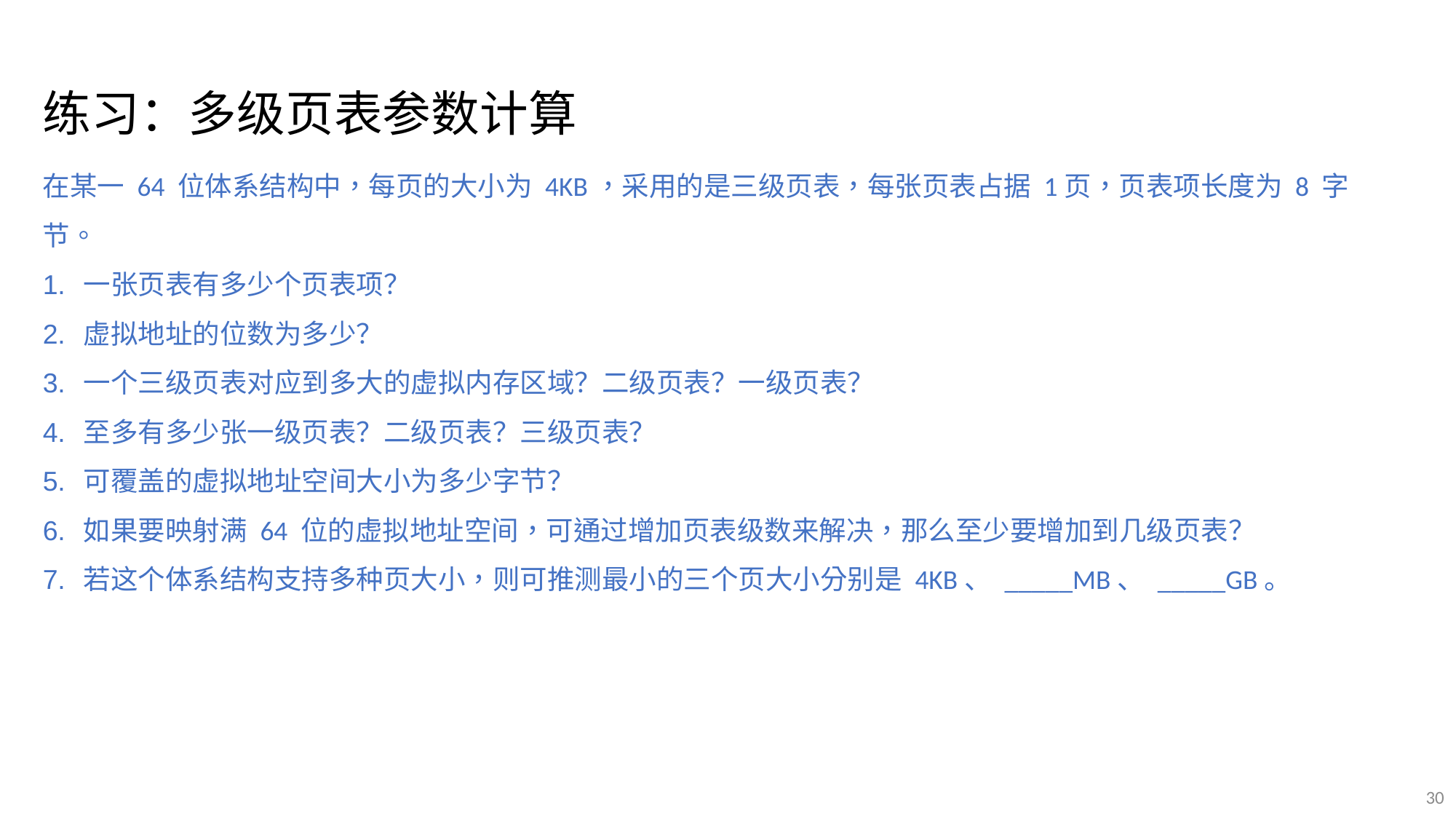

练习：多级页表参数计算
在某一 64 位体系结构中，每页的大小为 4KB，采用的是三级页表，每张页表占据 1页，页表项长度为 8 字节。
一张页表有多少个页表项？
虚拟地址的位数为多少？
一个三级页表对应到多大的虚拟内存区域？二级页表？一级页表？
至多有多少张一级页表？二级页表？三级页表？
可覆盖的虚拟地址空间大小为多少字节？
如果要映射满 64 位的虚拟地址空间，可通过增加页表级数来解决，那么至少要增加到几级页表？
若这个体系结构支持多种页大小，则可推测最小的三个页大小分别是 4KB、 _____MB、 _____GB。
30